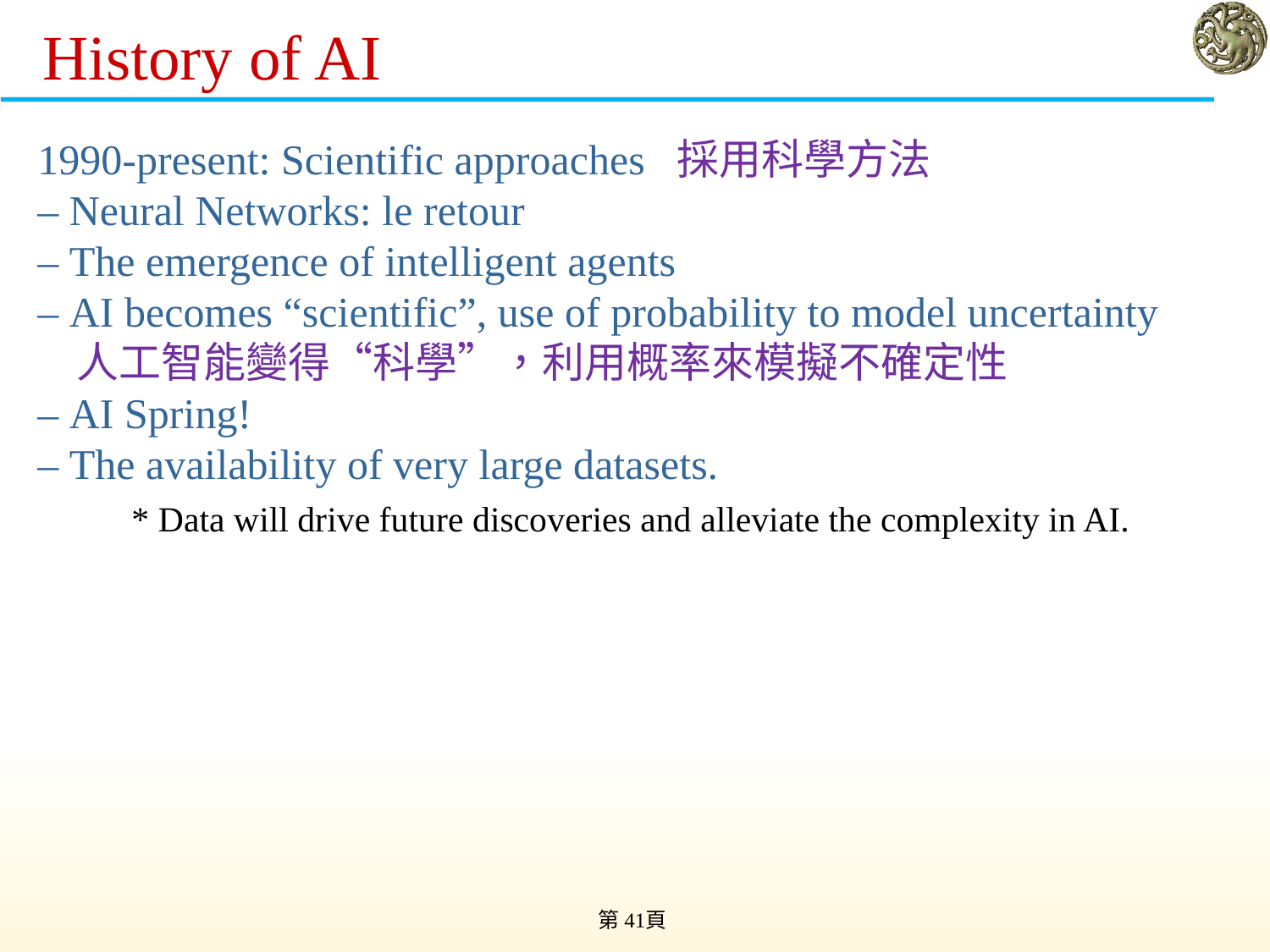

# History of AI
1990-present: Scientific approaches  採用科學方法
– Neural Networks: le retour
– The emergence of intelligent agents
– AI becomes “scientific”, use of probability to model uncertainty
   人工智能變得“科學”，利用概率來模擬不確定性
– AI Spring!
– The availability of very large datasets.
* Data will drive future discoveries and alleviate the complexity in AI.